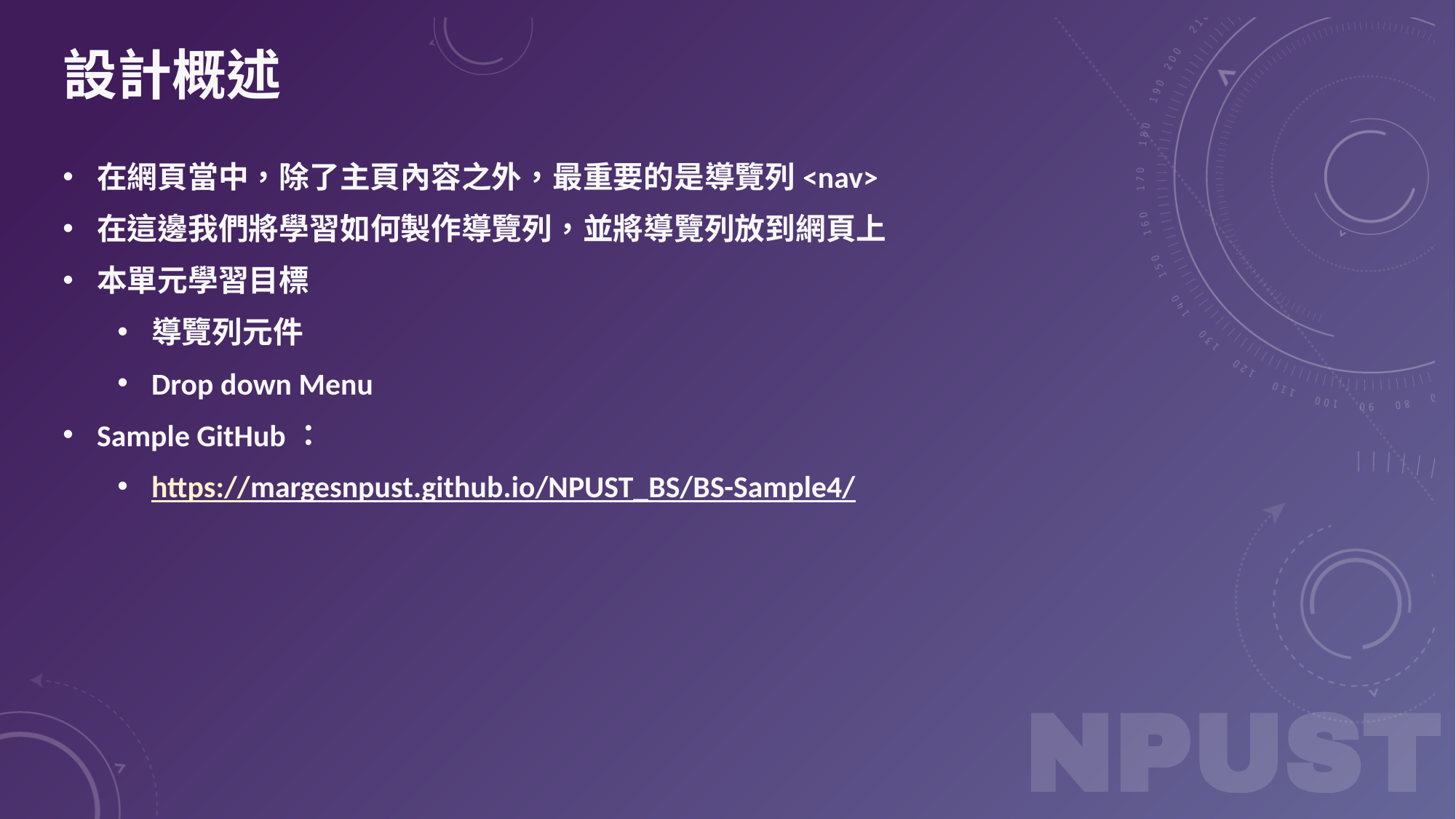

# 設計概述
在網頁當中，除了主頁內容之外，最重要的是導覽列<nav>
在這邊我們將學習如何製作導覽列，並將導覽列放到網頁上
本單元學習目標
導覽列元件
Drop down Menu
Sample GitHub：
https://margesnpust.github.io/NPUST_BS/BS-Sample4/